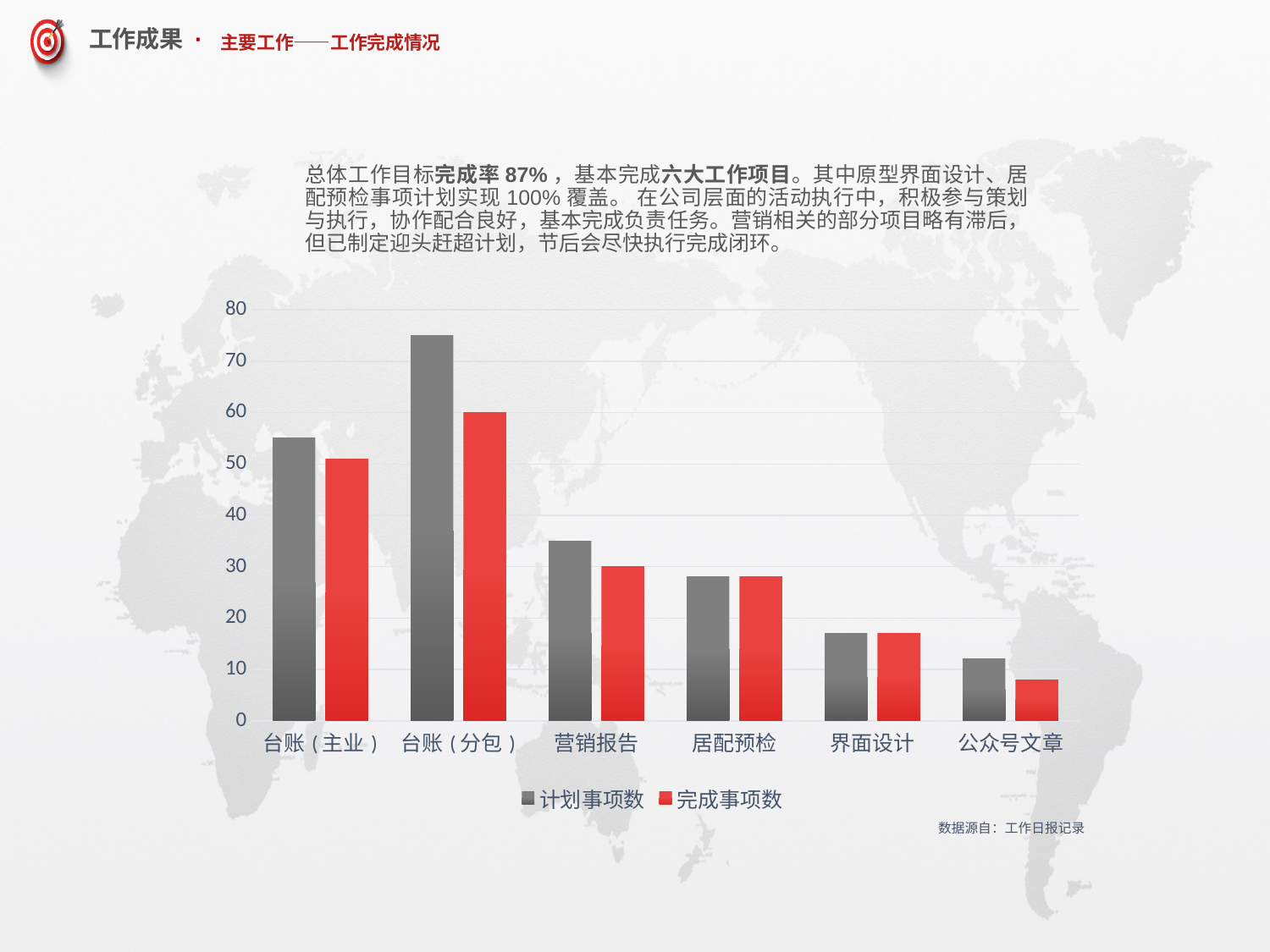

# 主要工作——工作完成情况
总体工作目标完成率87%，基本完成六大工作项目。其中原型界面设计、居配预检事项计划实现100%覆盖。 在公司层面的活动执行中，积极参与策划与执行，协作配合良好，基本完成负责任务。营销相关的部分项目略有滞后，但已制定迎头赶超计划，节后会尽快执行完成闭环。

### Chart

| Category | 计划事项数 | 完成事项数 |
|---|---|---|
| 台账(主业) | 55.0 | 51.0 |
| 台账(分包) | 75.0 | 60.0 |
| 营销报告 | 35.0 | 30.0 |
| 居配预检 | 28.0 | 28.0 |
| 界面设计 | 17.0 | 17.0 |
| 公众号文章 | 12.0 | 8.0 |
数据源自：工作日报记录